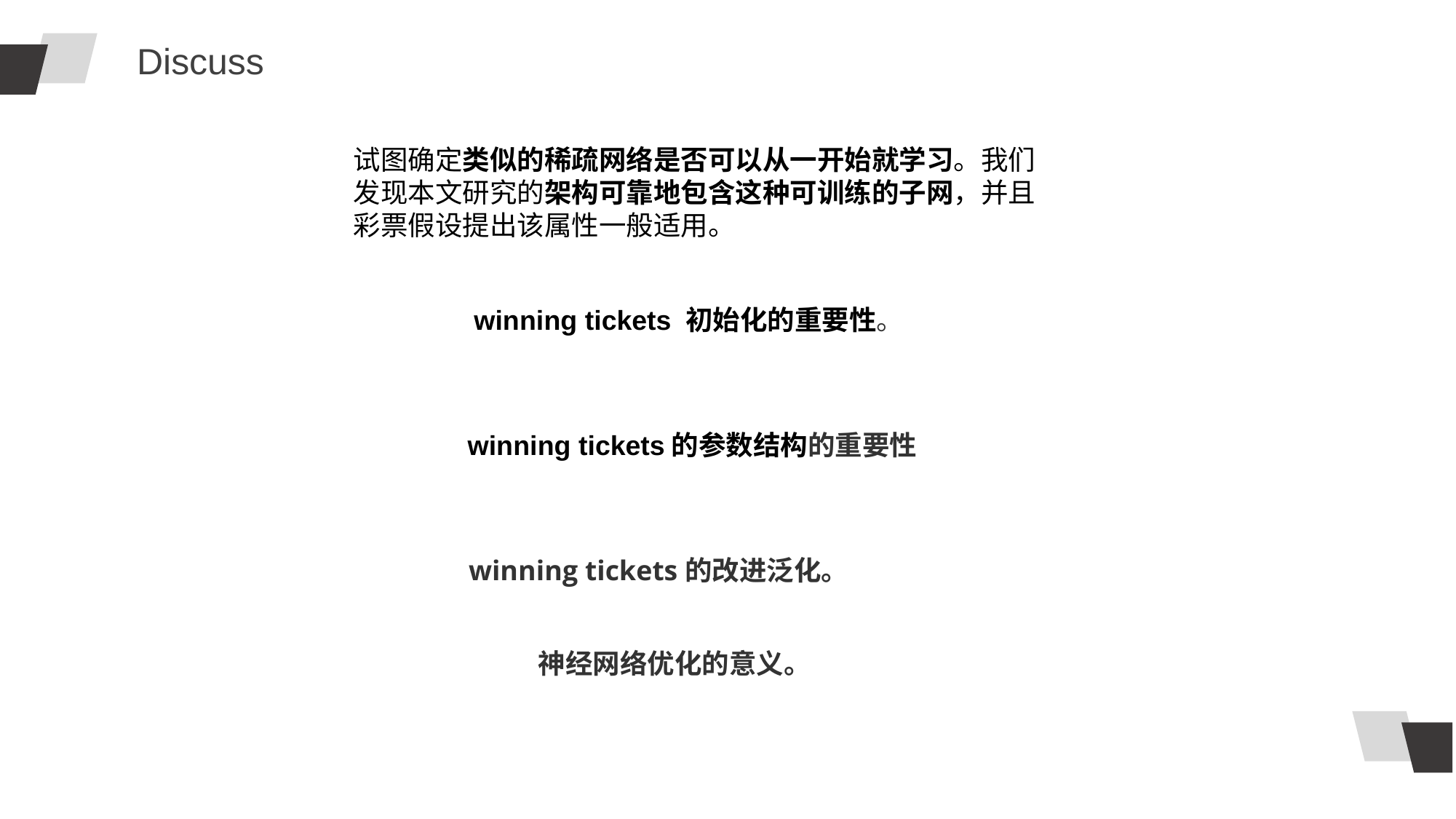

Discuss
试图确定类似的稀疏网络是否可以从一开始就学习。我们发现本文研究的架构可靠地包含这种可训练的子网，并且彩票假设提出该属性一般适用。
winning tickets 初始化的重要性。
winning tickets的参数结构的重要性
winning tickets的改进泛化。
神经网络优化的意义。